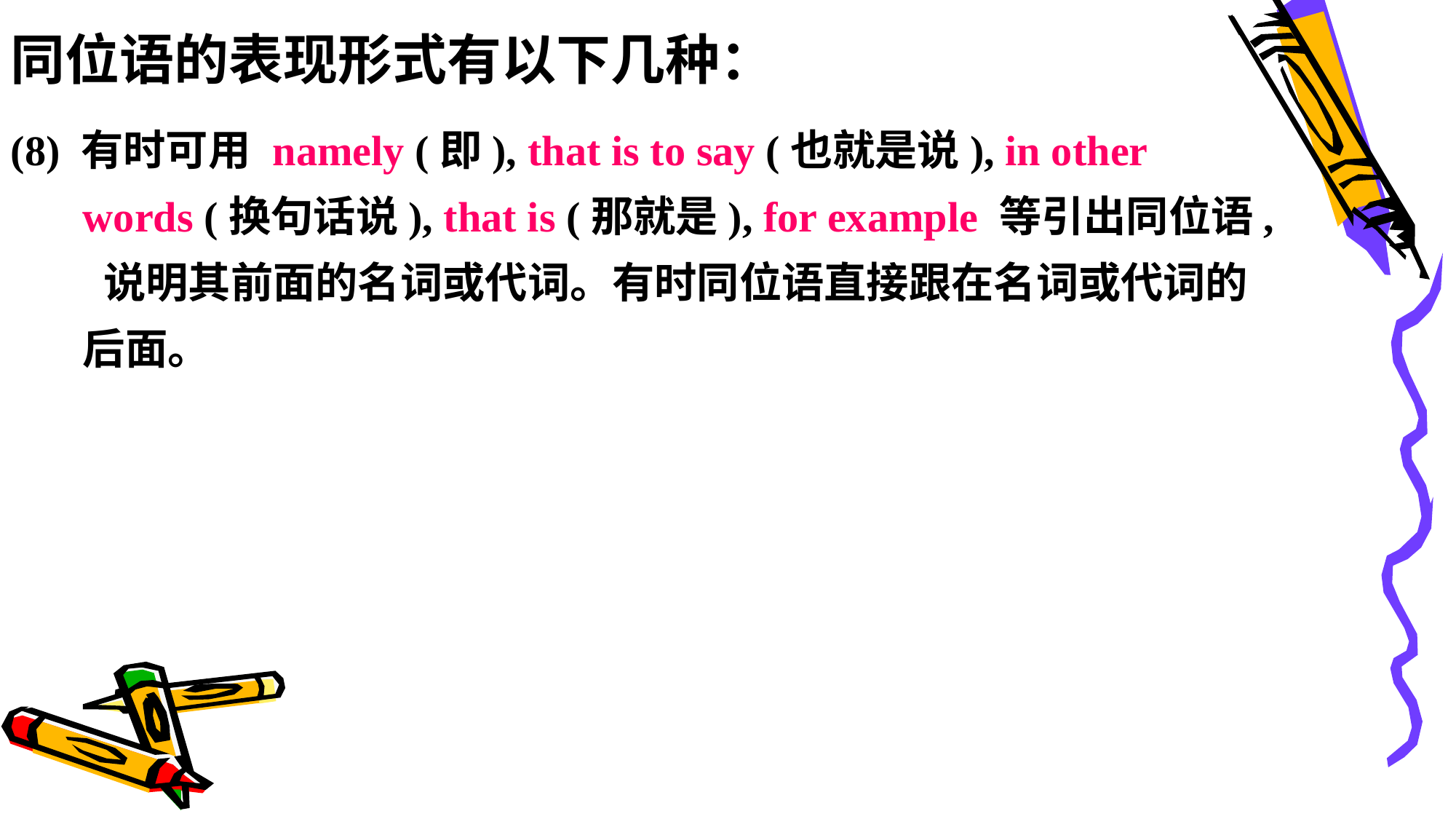

同位语的表现形式有以下几种：
(8) 有时可用 namely (即), that is to say (也就是说), in other words (换句话说), that is (那就是), for example 等引出同位语, 说明其前面的名词或代词。有时同位语直接跟在名词或代词的后面。